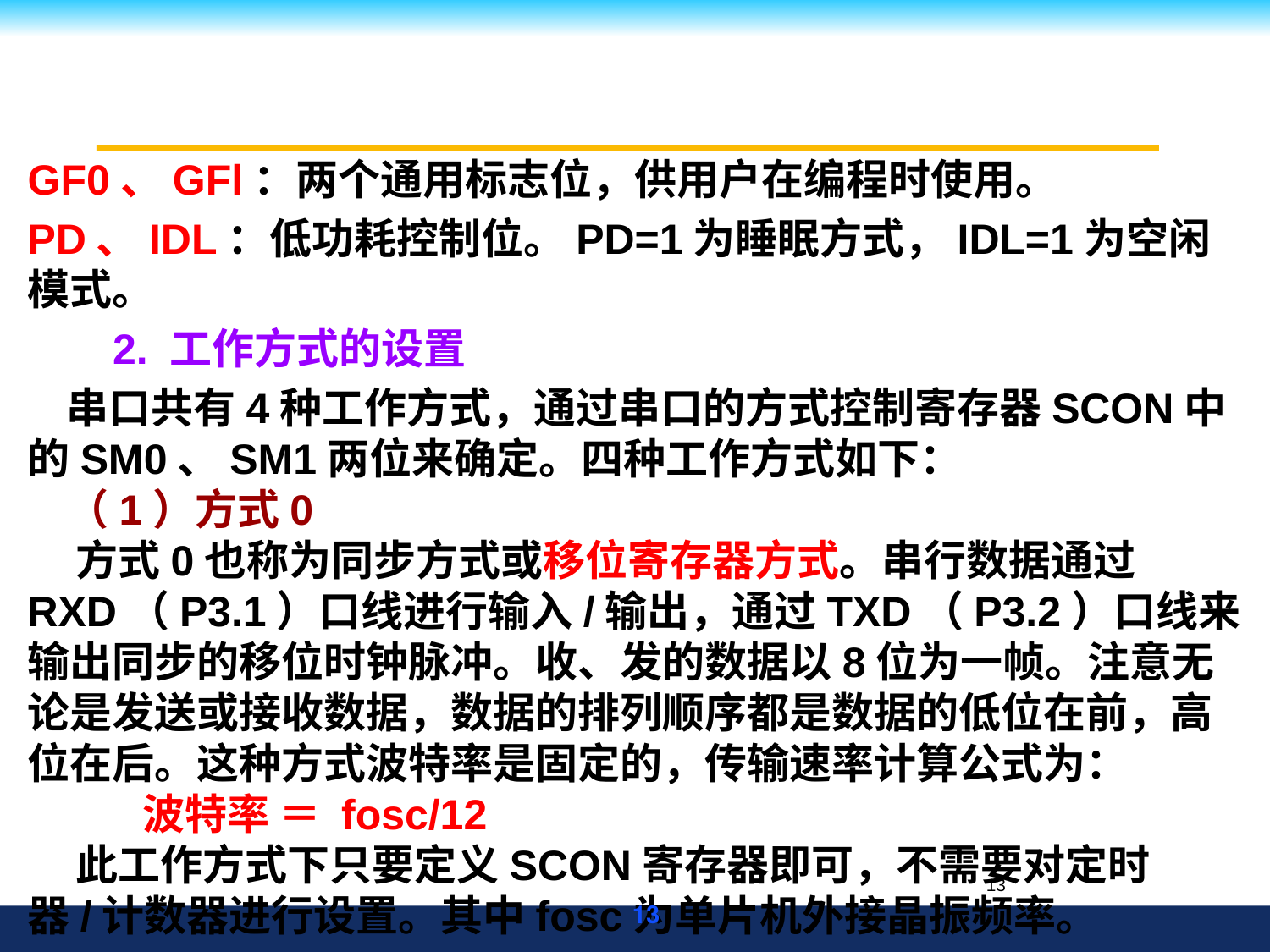

#
GF0、GFl：两个通用标志位，供用户在编程时使用。
PD、IDL：低功耗控制位。PD=1为睡眠方式，IDL=1为空闲模式。
2. 工作方式的设置
   串口共有4种工作方式，通过串口的方式控制寄存器SCON中的SM0、SM1两位来确定。四种工作方式如下：
   （1）方式0
    方式0也称为同步方式或移位寄存器方式。串行数据通过RXD（P3.1）口线进行输入/输出，通过TXD（P3.2）口线来输出同步的移位时钟脉冲。收、发的数据以8位为一帧。注意无论是发送或接收数据，数据的排列顺序都是数据的低位在前，高位在后。这种方式波特率是固定的，传输速率计算公式为：
           波特率 ＝ fosc/12
    此工作方式下只要定义SCON寄存器即可，不需要对定时器/计数器进行设置。其中fosc为单片机外接晶振频率。
13
13